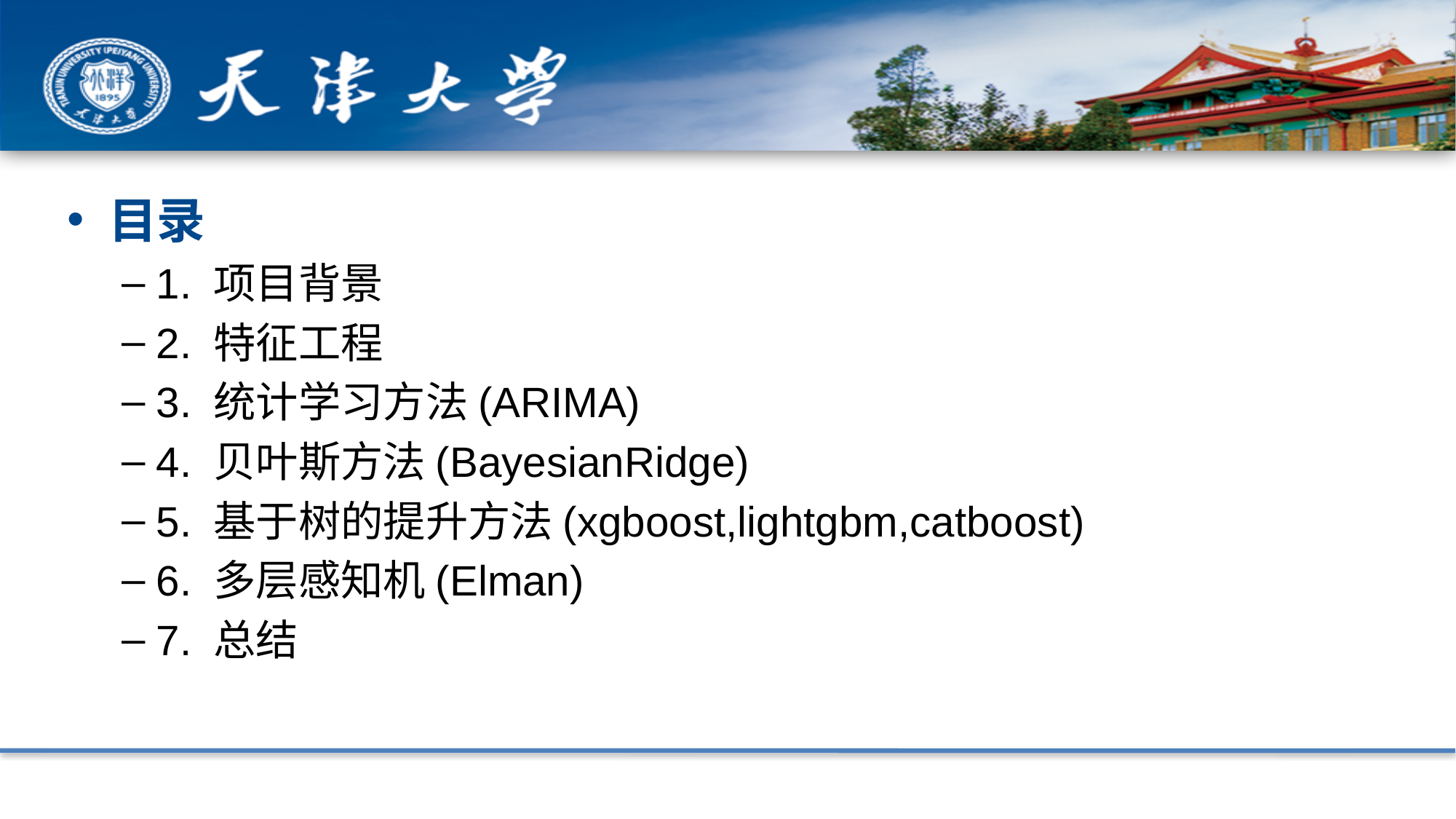

目录
1. 项目背景
2. 特征工程
3. 统计学习方法(ARIMA)
4. 贝叶斯方法(BayesianRidge)
5. 基于树的提升方法(xgboost,lightgbm,catboost)
6. 多层感知机(Elman)
7. 总结